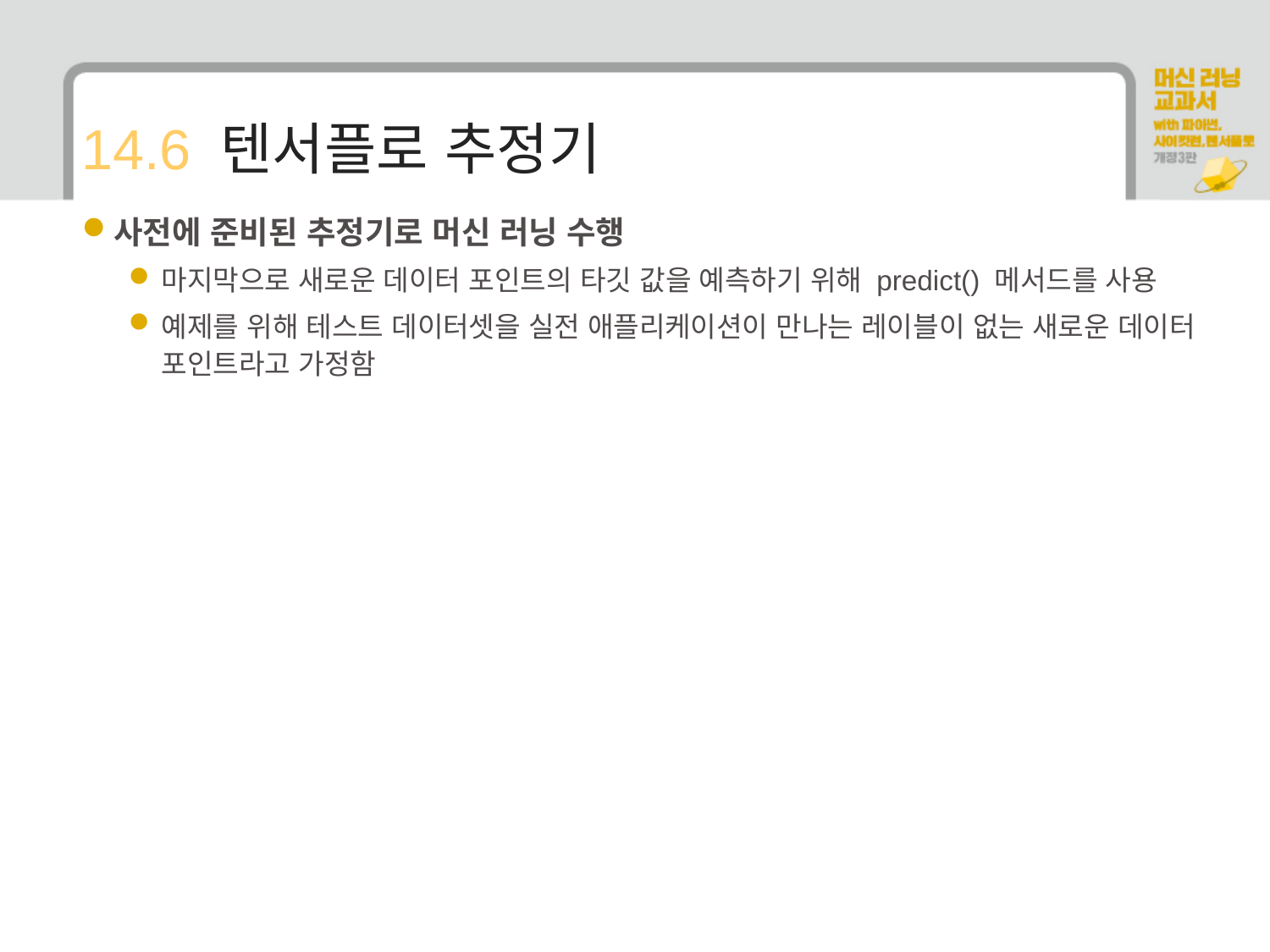

# 14.6 텐서플로 추정기
사전에 준비된 추정기로 머신 러닝 수행
마지막으로 새로운 데이터 포인트의 타깃 값을 예측하기 위해 predict() 메서드를 사용
예제를 위해 테스트 데이터셋을 실전 애플리케이션이 만나는 레이블이 없는 새로운 데이터 포인트라고 가정함